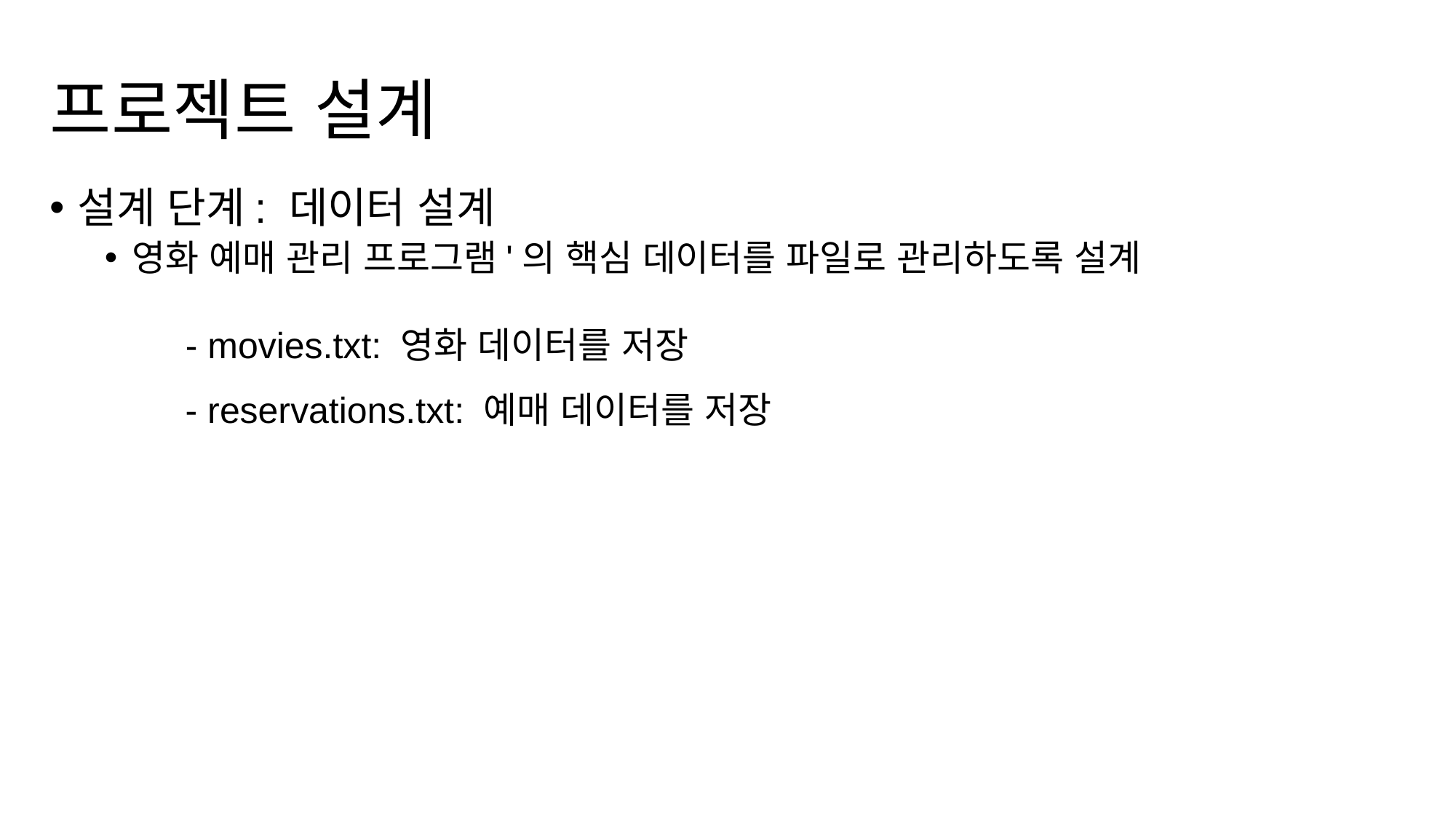

# 프로젝트 설계
설계 단계: 데이터 설계
영화 예매 관리 프로그램'의 핵심 데이터를 파일로 관리하도록 설계

- movies.txt: 영화 데이터를 저장
- reservations.txt: 예매 데이터를 저장